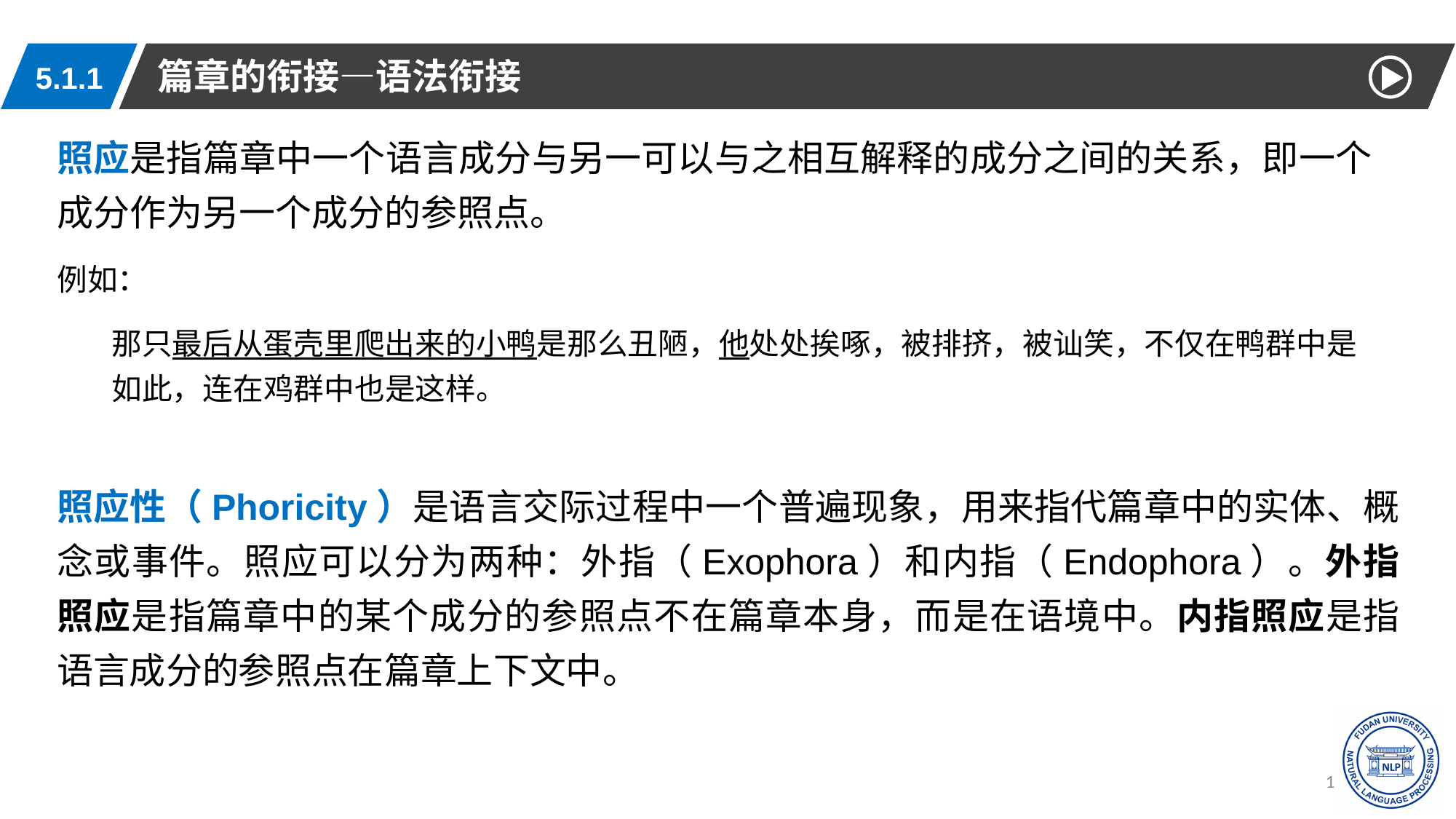

篇章的衔接—语法衔接
5.1.1

照应是指篇章中一个语言成分与另一可以与之相互解释的成分之间的关系，即一个成分作为另一个成分的参照点。
例如：
那只最后从蛋壳里爬出来的小鸭是那么丑陋，他处处挨啄，被排挤，被讪笑，不仅在鸭群中是如此，连在鸡群中也是这样。
照应性（Phoricity）是语言交际过程中一个普遍现象，用来指代篇章中的实体、概念或事件。照应可以分为两种：外指（Exophora）和内指（Endophora）。外指照应是指篇章中的某个成分的参照点不在篇章本身，而是在语境中。内指照应是指语言成分的参照点在篇章上下文中。
10